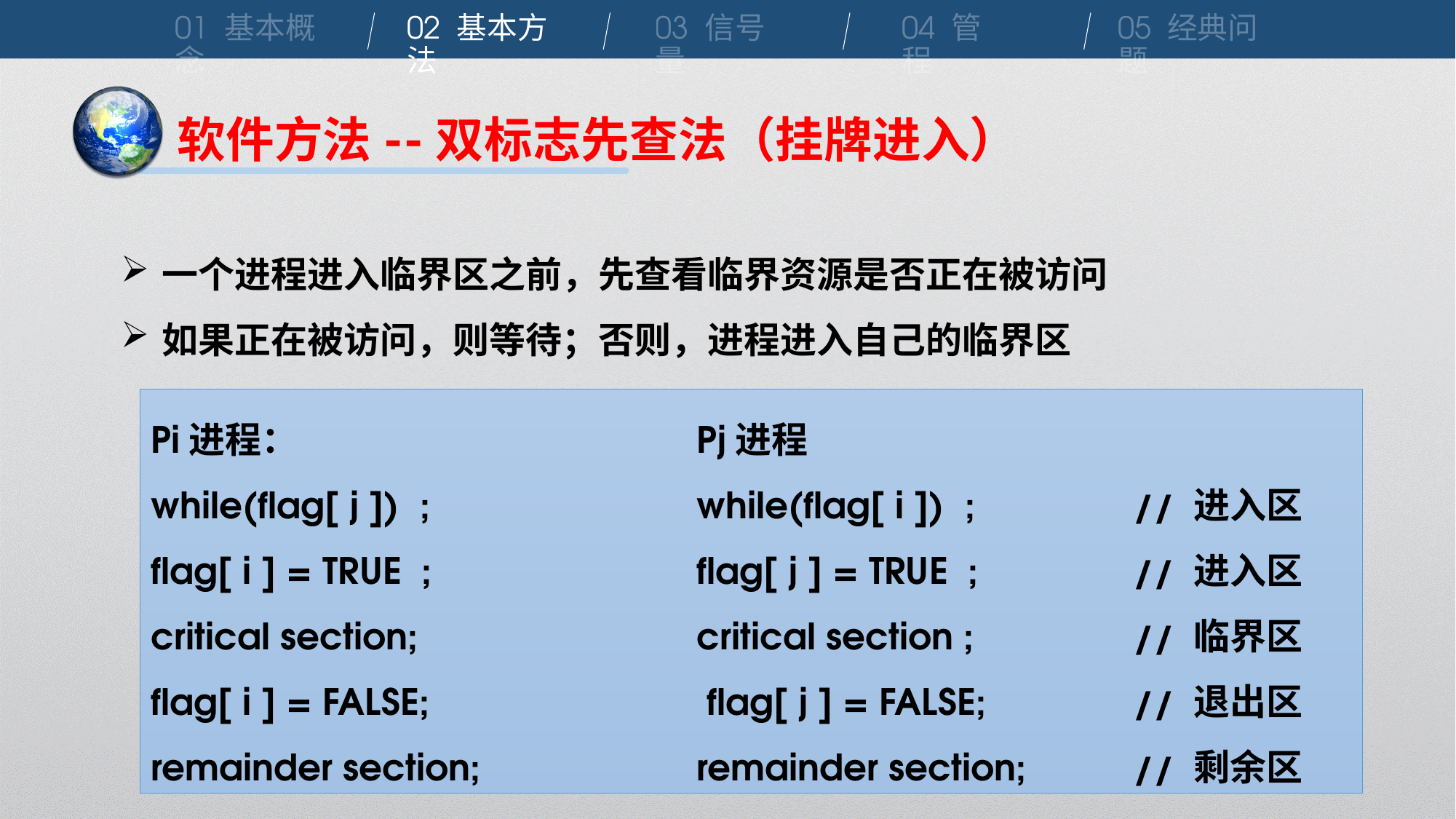

01 基本概念
02 基本方法
03 信号量
04 管程
05 经典问题
软件方法--双标志先查法（挂牌进入）
一个进程进入临界区之前，先查看临界资源是否正在被访问
如果正在被访问，则等待；否则，进程进入自己的临界区
Pi进程：				Pj进程
while(flag[ j ])  ;			while(flag[ i ])  ;		// 进入区
flag[ i ] = TRUE  ;			flag[ j ] = TRUE  ;		// 进入区
critical section; 			critical section ;		// 临界区
flag[ i ] = FALSE;			 flag[ j ] = FALSE; 		// 退出区
remainder section;		remainder section;	// 剩余区